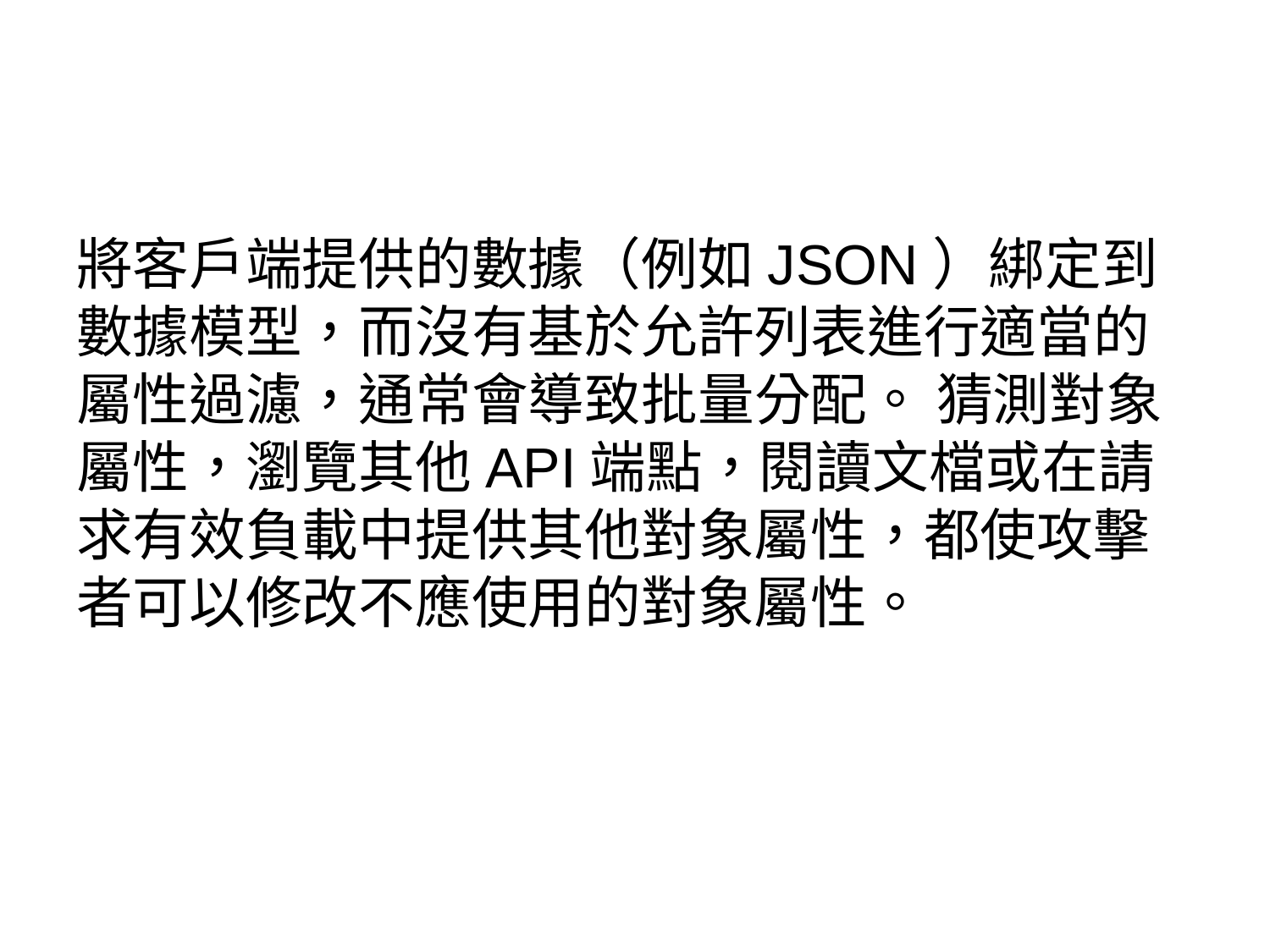

#
將客戶端提供的數據（例如JSON）綁定到數據模型，而沒有基於允許列表進行適當的屬性過濾，通常會導致批量分配。 猜測對象屬性，瀏覽其他API端點，閱讀文檔或在請求有效負載中提供其他對象屬性，都使攻擊者可以修改不應使用的對象屬性。